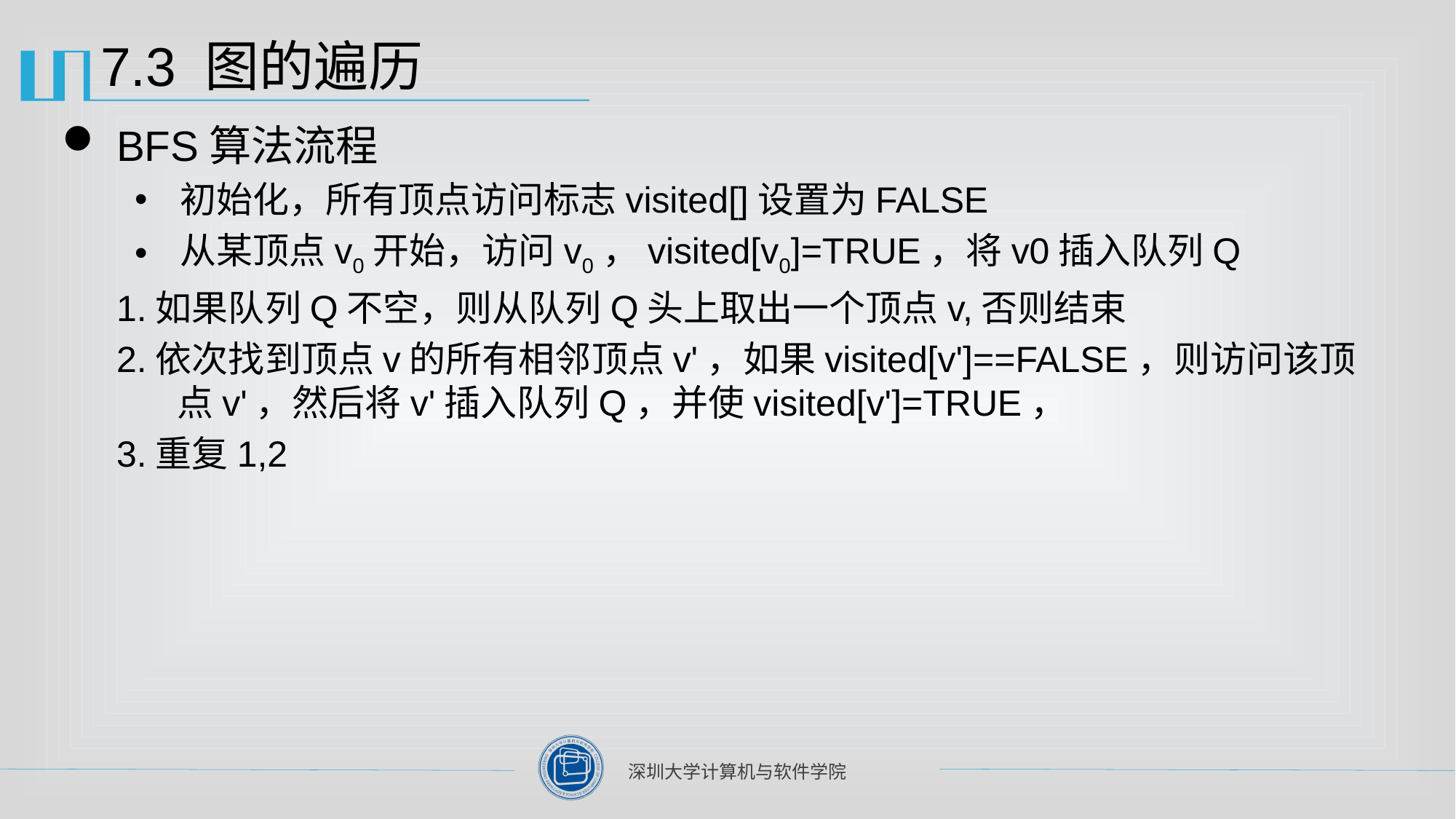

# 7.3 图的遍历
BFS算法流程
初始化，所有顶点访问标志visited[]设置为FALSE
从某顶点v0开始，访问v0，visited[v0]=TRUE，将v0插入队列Q
1.如果队列Q不空，则从队列Q头上取出一个顶点v,否则结束
2.依次找到顶点v的所有相邻顶点v'，如果visited[v']==FALSE，则访问该顶点v'，然后将v'插入队列Q，并使visited[v']=TRUE，
3.重复1,2

65